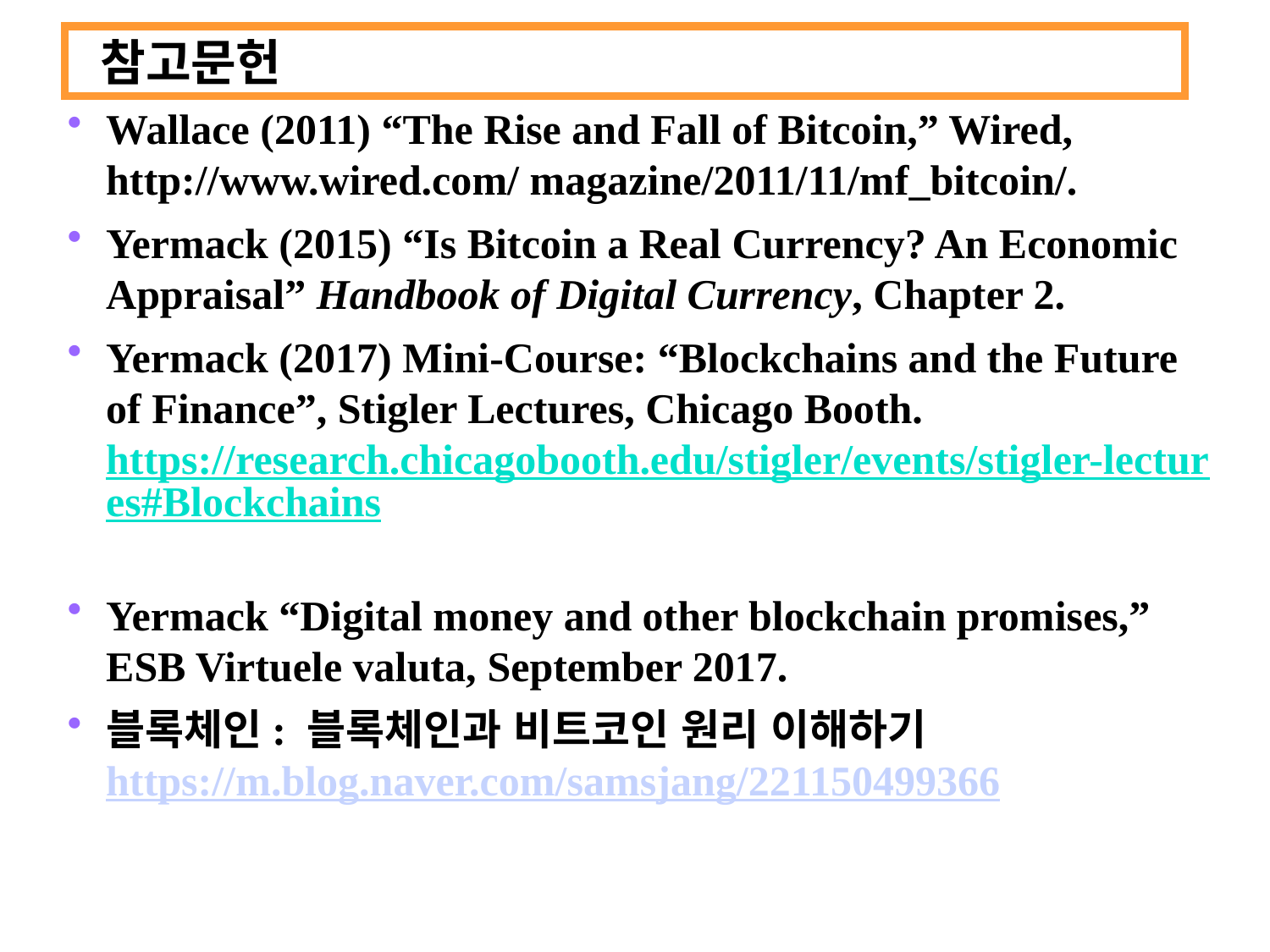

참고문헌
Wallace (2011) “The Rise and Fall of Bitcoin,” Wired, http://www.wired.com/ magazine/2011/11/mf_bitcoin/.
Yermack (2015) “Is Bitcoin a Real Currency? An Economic Appraisal” Handbook of Digital Currency, Chapter 2.
Yermack (2017) Mini-Course: “Blockchains and the Future of Finance”, Stigler Lectures, Chicago Booth. https://research.chicagobooth.edu/stigler/events/stigler-lectures#Blockchains
Yermack “Digital money and other blockchain promises,” ESB Virtuele valuta, September 2017.
블록체인: 블록체인과 비트코인 원리 이해하기 https://m.blog.naver.com/samsjang/221150499366